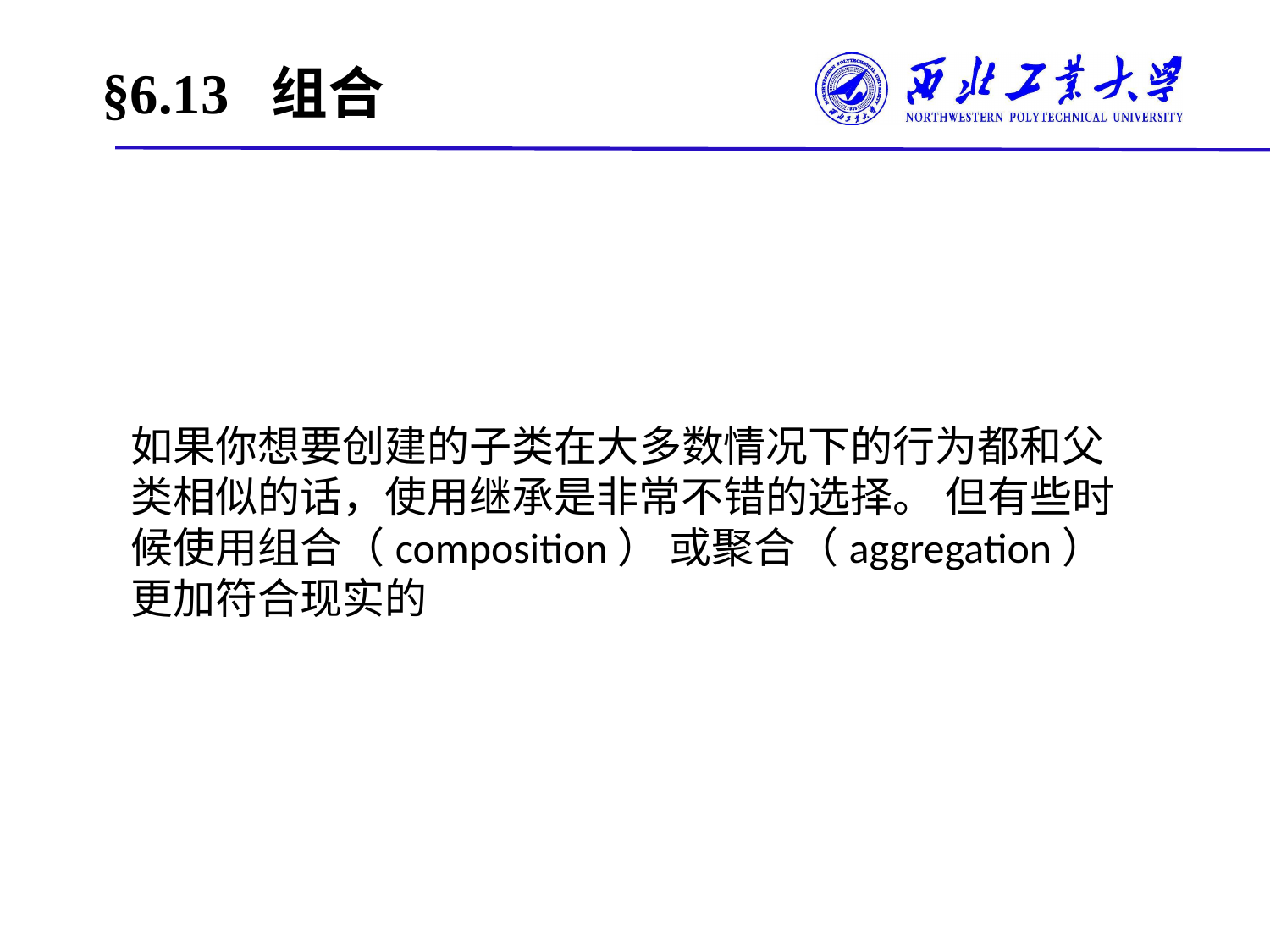

# §6.13  组合

如果你想要创建的子类在大多数情况下的行为都和父类相似的话，使用继承是非常不错的选择。 但有些时候使用组合（composition） 或聚合（aggregation） 更加符合现实的